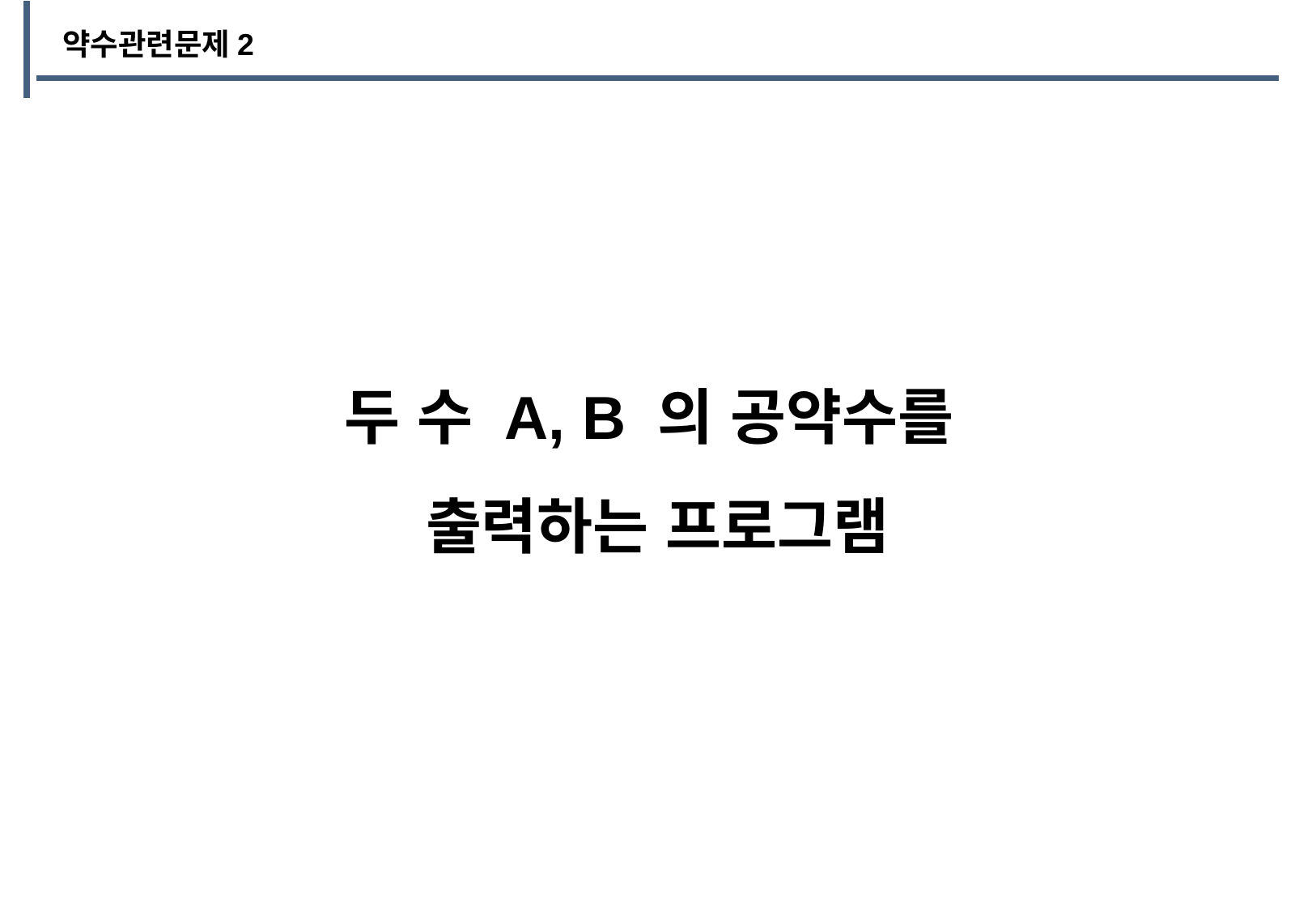

약수관련문제2

두 수 A, B 의 공약수를
출력하는 프로그램